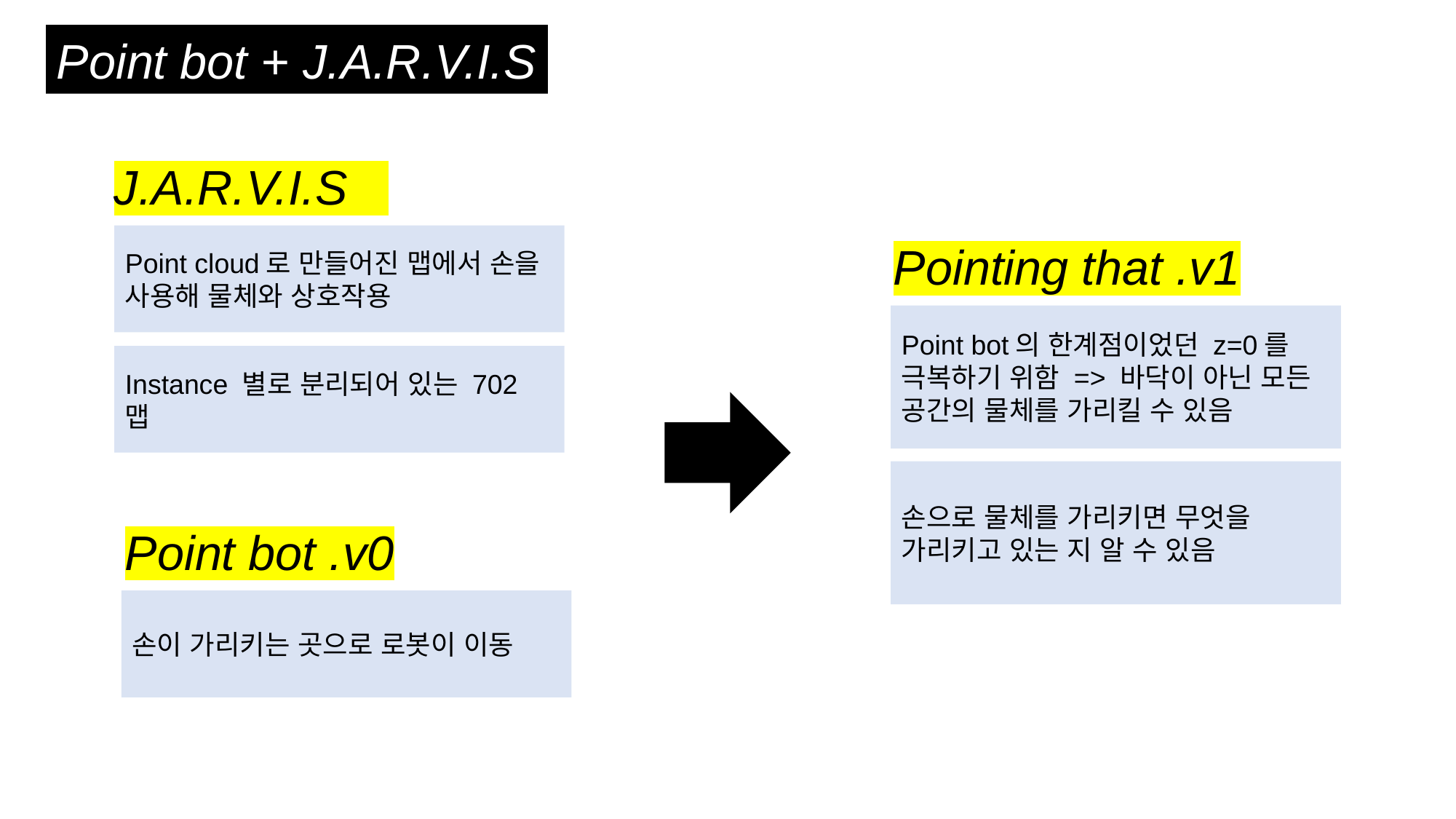

Point bot + J.A.R.V.I.S
J.A.R.V.I.S
Point cloud로 만들어진 맵에서 손을 사용해 물체와 상호작용
Pointing that .v1
Point bot의 한계점이었던 z=0를 극복하기 위함 => 바닥이 아닌 모든 공간의 물체를 가리킬 수 있음
Instance 별로 분리되어 있는 702 맵

손으로 물체를 가리키면 무엇을 가리키고 있는 지 알 수 있음
Point bot .v0

손이 가리키는 곳으로 로봇이 이동